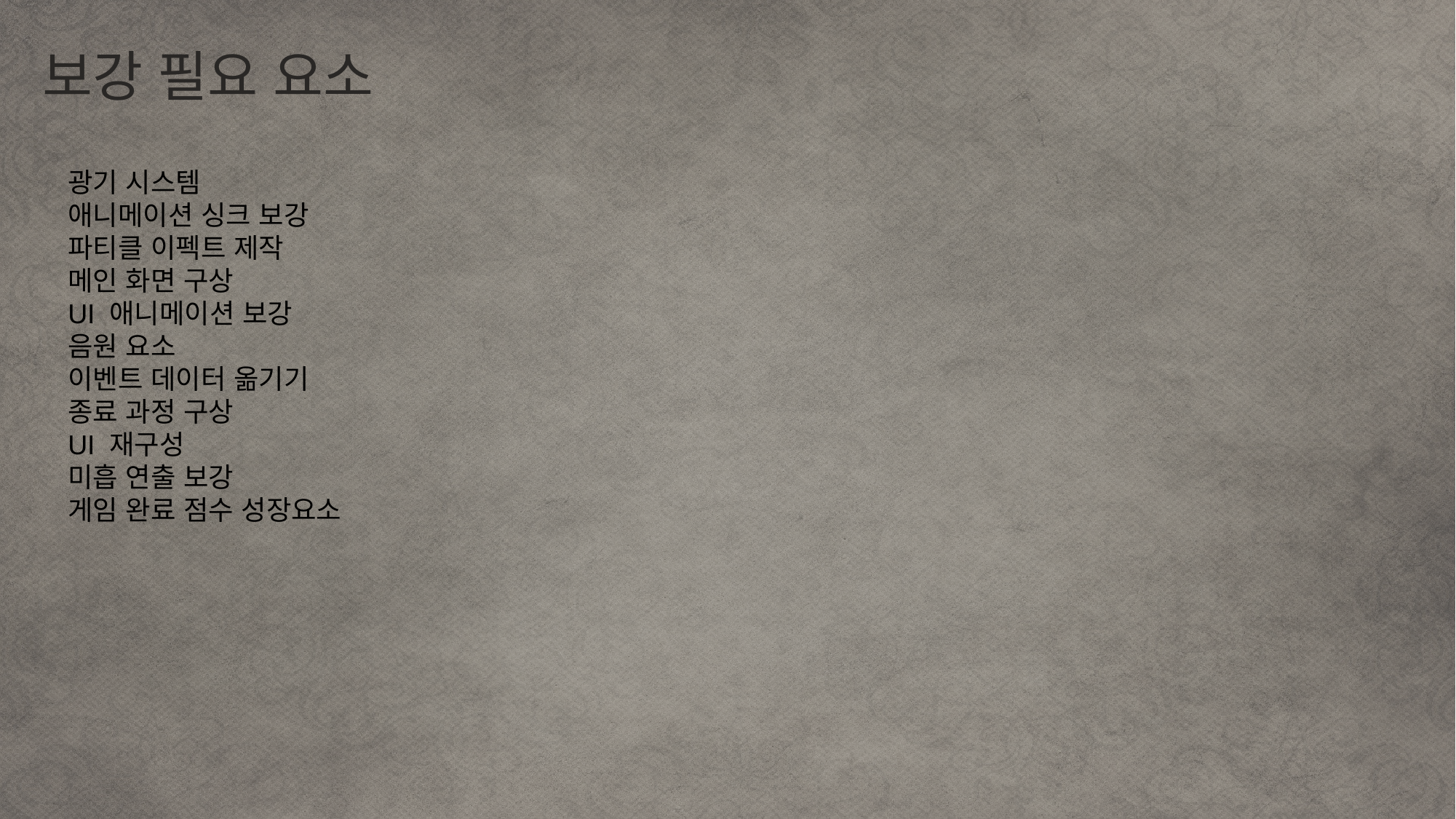

보강 필요 요소
광기 시스템
애니메이션 싱크 보강
파티클 이펙트 제작
메인 화면 구상
UI 애니메이션 보강
음원 요소
이벤트 데이터 옮기기
종료 과정 구상
UI 재구성
미흡 연출 보강
게임 완료 점수 성장요소